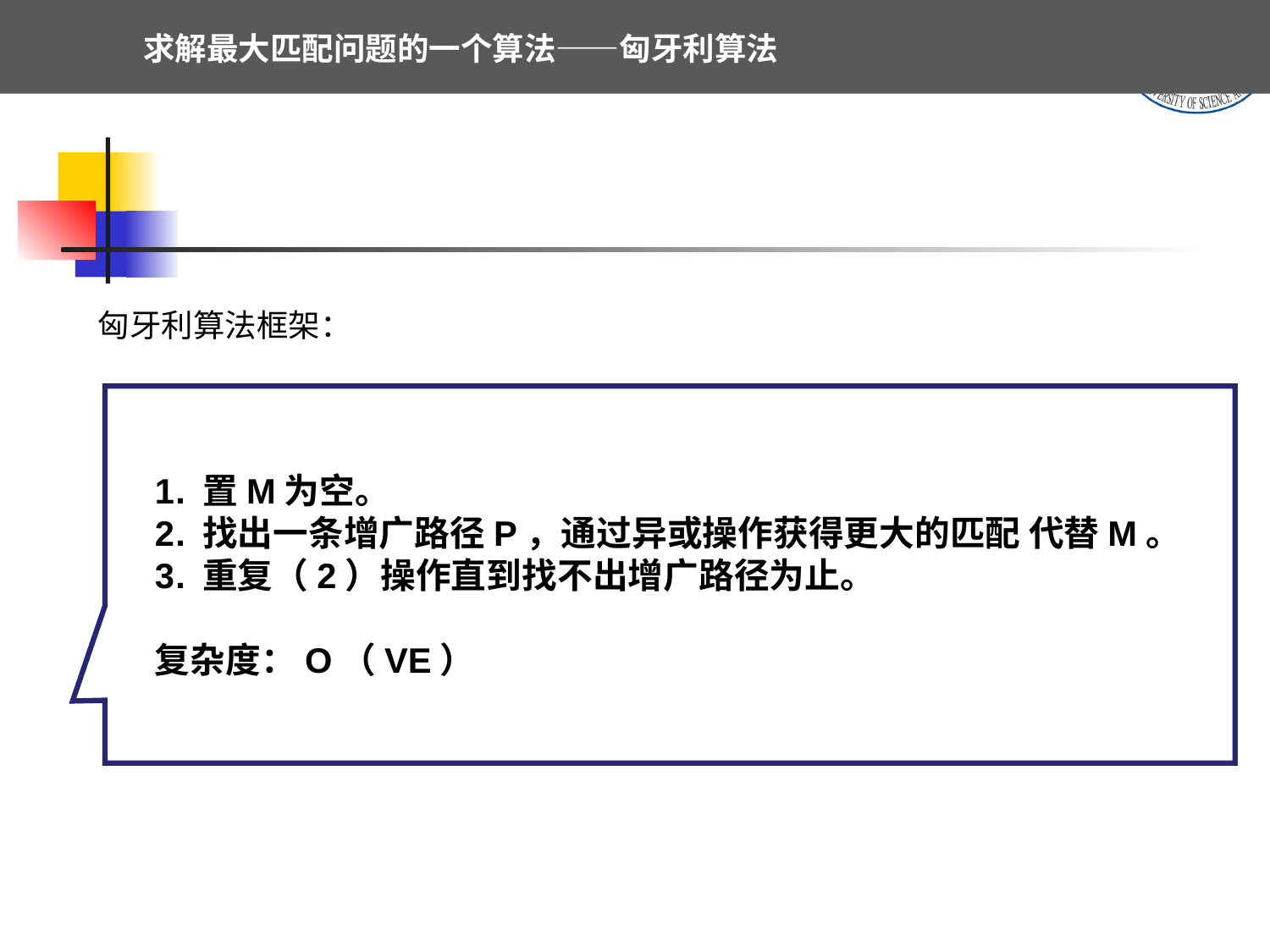

求解最大匹配问题的一个算法——匈牙利算法
 匈牙利算法框架：
置M为空。
找出一条增广路径P，通过异或操作获得更大的匹配 代替M。
重复（2）操作直到找不出增广路径为止。

复杂度：O（VE）